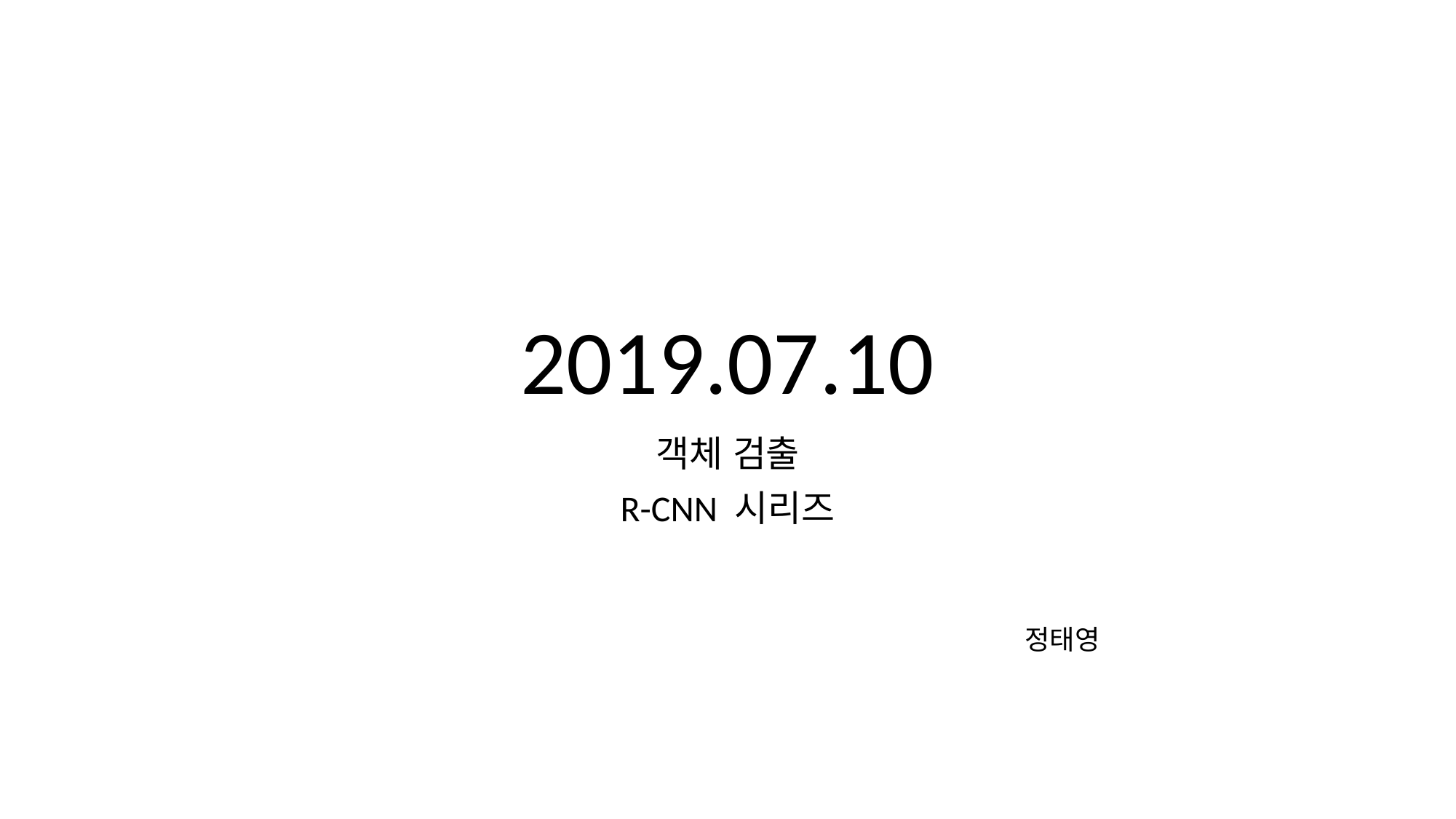

# 2019.07.10
객체 검출
R-CNN 시리즈
정태영